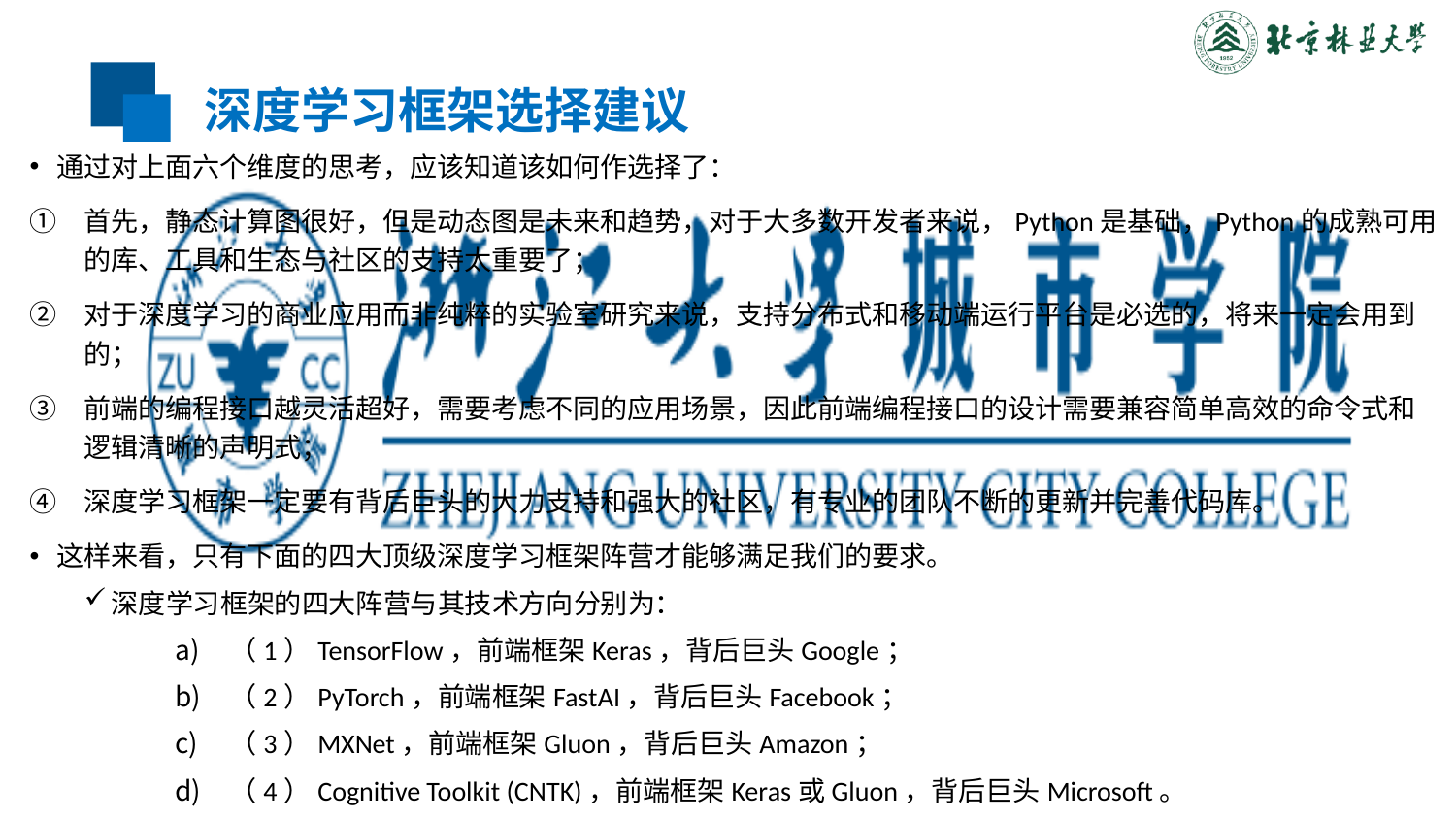

# 深度学习框架选择建议

通过对上面六个维度的思考，应该知道该如何作选择了：
首先，静态计算图很好，但是动态图是未来和趋势，对于大多数开发者来说，Python是基础，Python的成熟可用的库、工具和生态与社区的支持太重要了；
对于深度学习的商业应用而非纯粹的实验室研究来说，支持分布式和移动端运行平台是必选的，将来一定会用到的；
前端的编程接口越灵活超好，需要考虑不同的应用场景，因此前端编程接口的设计需要兼容简单高效的命令式和逻辑清晰的声明式；
深度学习框架一定要有背后巨头的大力支持和强大的社区，有专业的团队不断的更新并完善代码库。
这样来看，只有下面的四大顶级深度学习框架阵营才能够满足我们的要求。
深度学习框架的四大阵营与其技术方向分别为：
（1）TensorFlow，前端框架Keras，背后巨头Google；
（2）PyTorch，前端框架FastAI，背后巨头Facebook；
（3）MXNet，前端框架Gluon，背后巨头Amazon；
（4）Cognitive Toolkit (CNTK)，前端框架Keras或Gluon，背后巨头Microsoft。